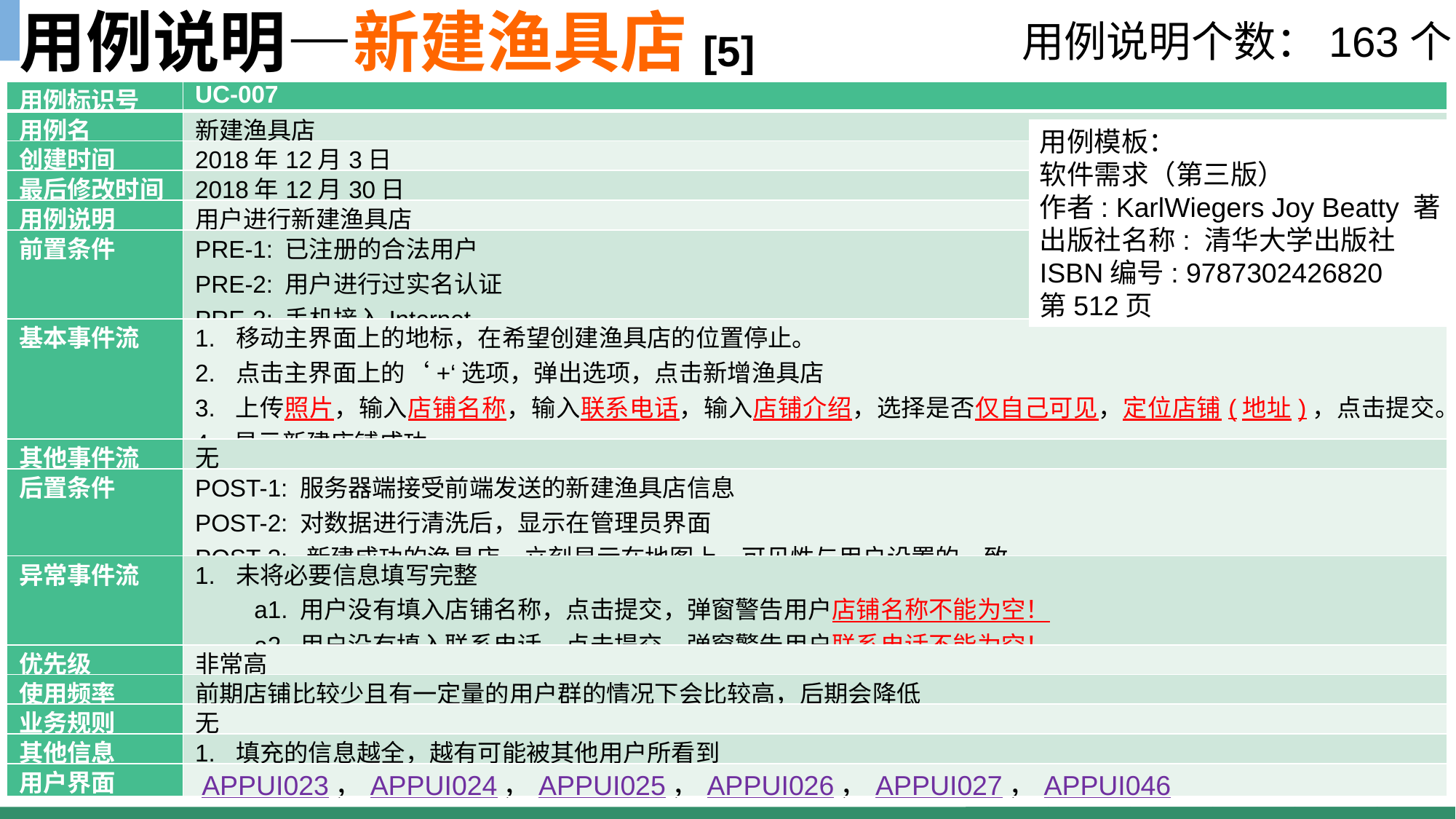

用例说明—新建渔具店[5]
用例说明个数：163个
| 用例标识号 | UC-007 |
| --- | --- |
| 用例名 | 新建渔具店 |
| 创建时间 | 2018年12月3日 |
| 最后修改时间 | 2018年12月30日 |
| 用例说明 | 用户进行新建渔具店 |
| 前置条件 | PRE-1: 已注册的合法用户 PRE-2: 用户进行过实名认证 PRE-3: 手机接入Internet |
| 基本事件流 | 移动主界面上的地标，在希望创建渔具店的位置停止。 点击主界面上的‘+‘选项，弹出选项，点击新增渔具店 3. 上传照片，输入店铺名称，输入联系电话，输入店铺介绍，选择是否仅自己可见，定位店铺(地址)，点击提交。 4. 显示新建店铺成功 |
| 其他事件流 | 无 |
| 后置条件 | POST-1: 服务器端接受前端发送的新建渔具店信息 POST-2: 对数据进行清洗后，显示在管理员界面 POST-3: 新建成功的渔具店，立刻显示在地图上，可见性与用户设置的一致 |
| 异常事件流 | 未将必要信息填写完整 a1. 用户没有填入店铺名称，点击提交，弹窗警告用户店铺名称不能为空！ a2. 用户没有填入联系电话，点击提交，弹窗警告用户联系电话不能为空！ |
| 优先级 | 非常高 |
| 使用频率 | 前期店铺比较少且有一定量的用户群的情况下会比较高，后期会降低 |
| 业务规则 | 无 |
| 其他信息 | 填充的信息越全，越有可能被其他用户所看到 |
| 用户界面 | APPUI023，APPUI024，APPUI025，APPUI026，APPUI027，APPUI046 |
用例模板：
软件需求（第三版）
作者: KarlWiegers Joy Beatty 著
出版社名称: 清华大学出版社
ISBN编号: 9787302426820
第512页